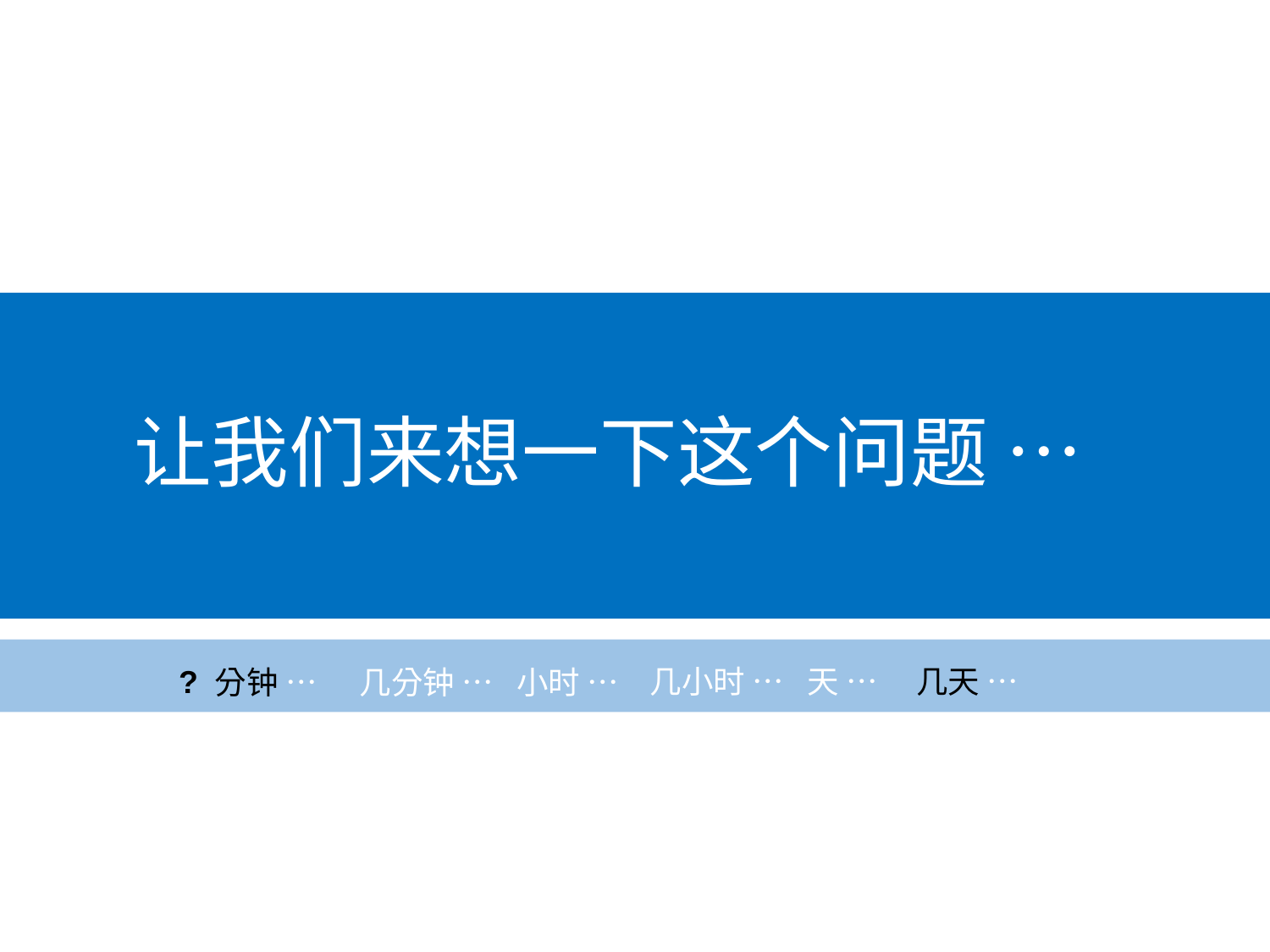

让我们来想一下这个问题 …

?
几天 …
几小时 …
天 …
分钟 …
几分钟 …
小时 …